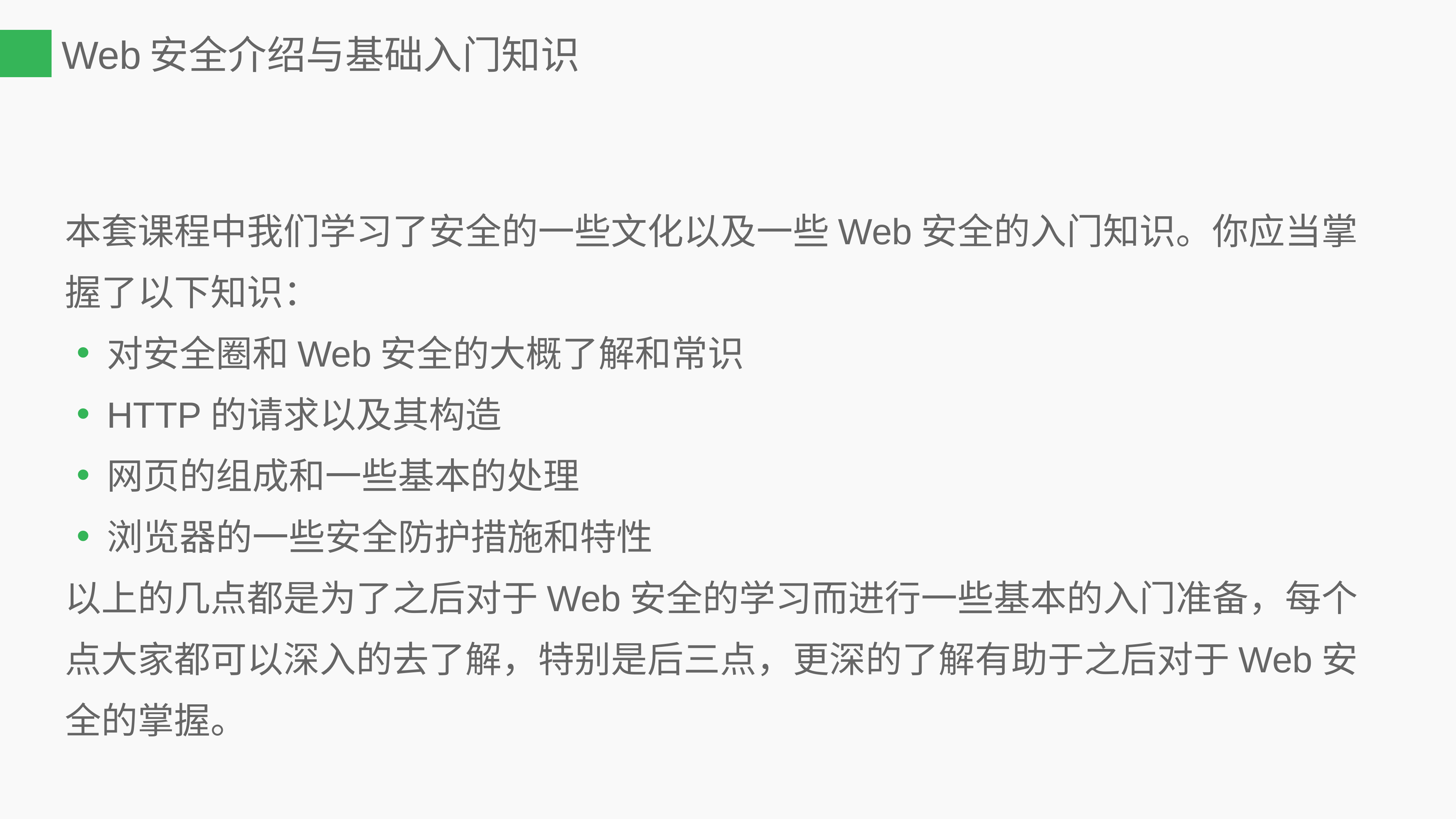

# Web安全介绍与基础入门知识
本套课程中我们学习了安全的一些文化以及一些Web安全的入门知识。你应当掌握了以下知识：
对安全圈和Web安全的大概了解和常识
HTTP的请求以及其构造
网页的组成和一些基本的处理
浏览器的一些安全防护措施和特性
以上的几点都是为了之后对于Web安全的学习而进行一些基本的入门准备，每个点大家都可以深入的去了解，特别是后三点，更深的了解有助于之后对于Web安全的掌握。